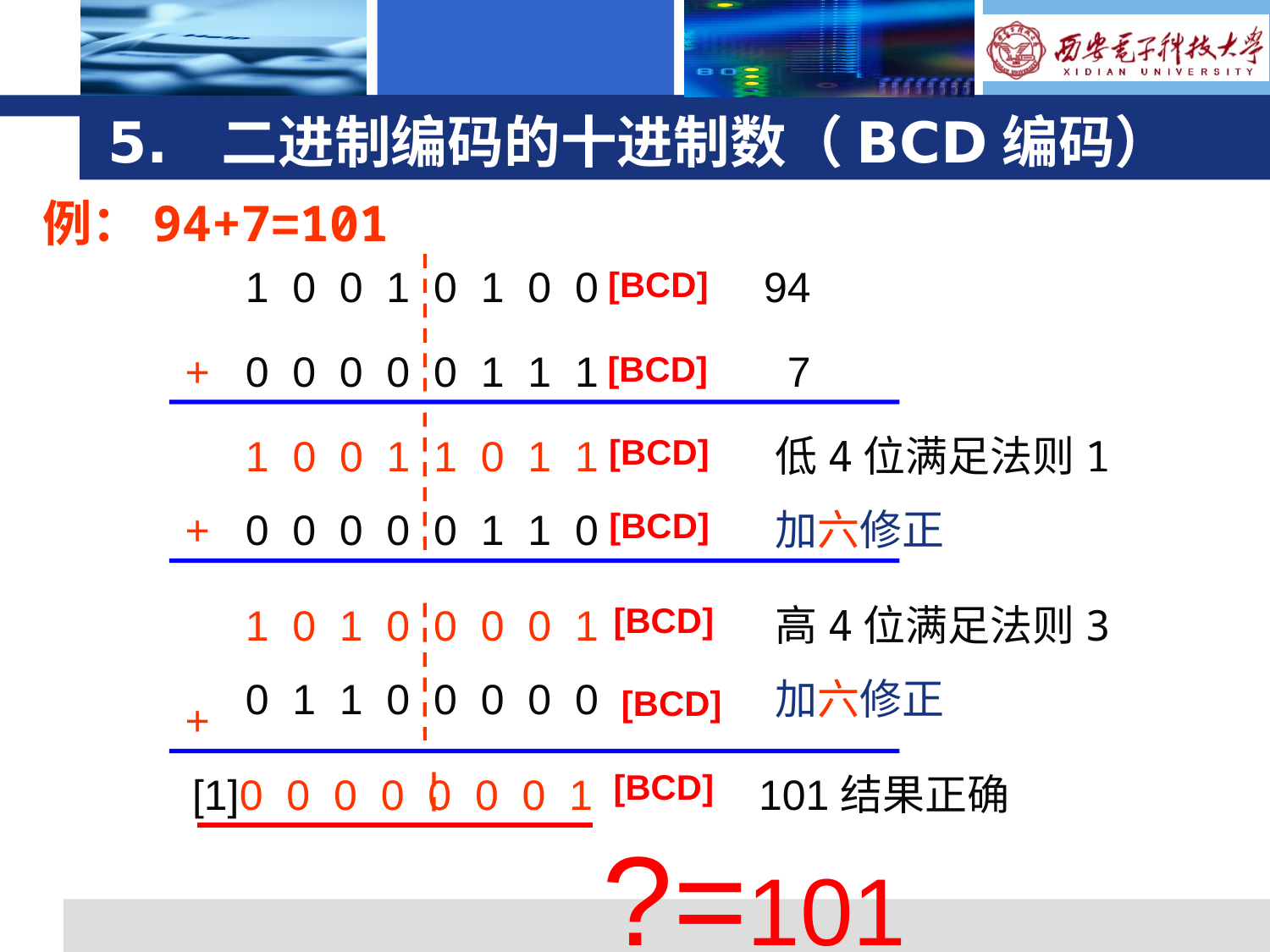

# 5.  二进制编码的十进制数（BCD编码）
例：94+7=101

1  0  0  1  0  1  0  0              94

[BCD]
+
0  0  0  0  0  1  1  1                7
[BCD]

+
0  0  0  0  0  1  1  0              加六修正

1  0  0  1  1  0  1  1              低4位满足法则1
[BCD]
[BCD]
1  0  1  0  0  0  0  1              高4位满足法则3
[BCD]

0  1  1  0  0  0  0  0              加六修正
+

[BCD]
[BCD]
[1]0  0  0  0  0  0  0  1              101结果正确

?=101